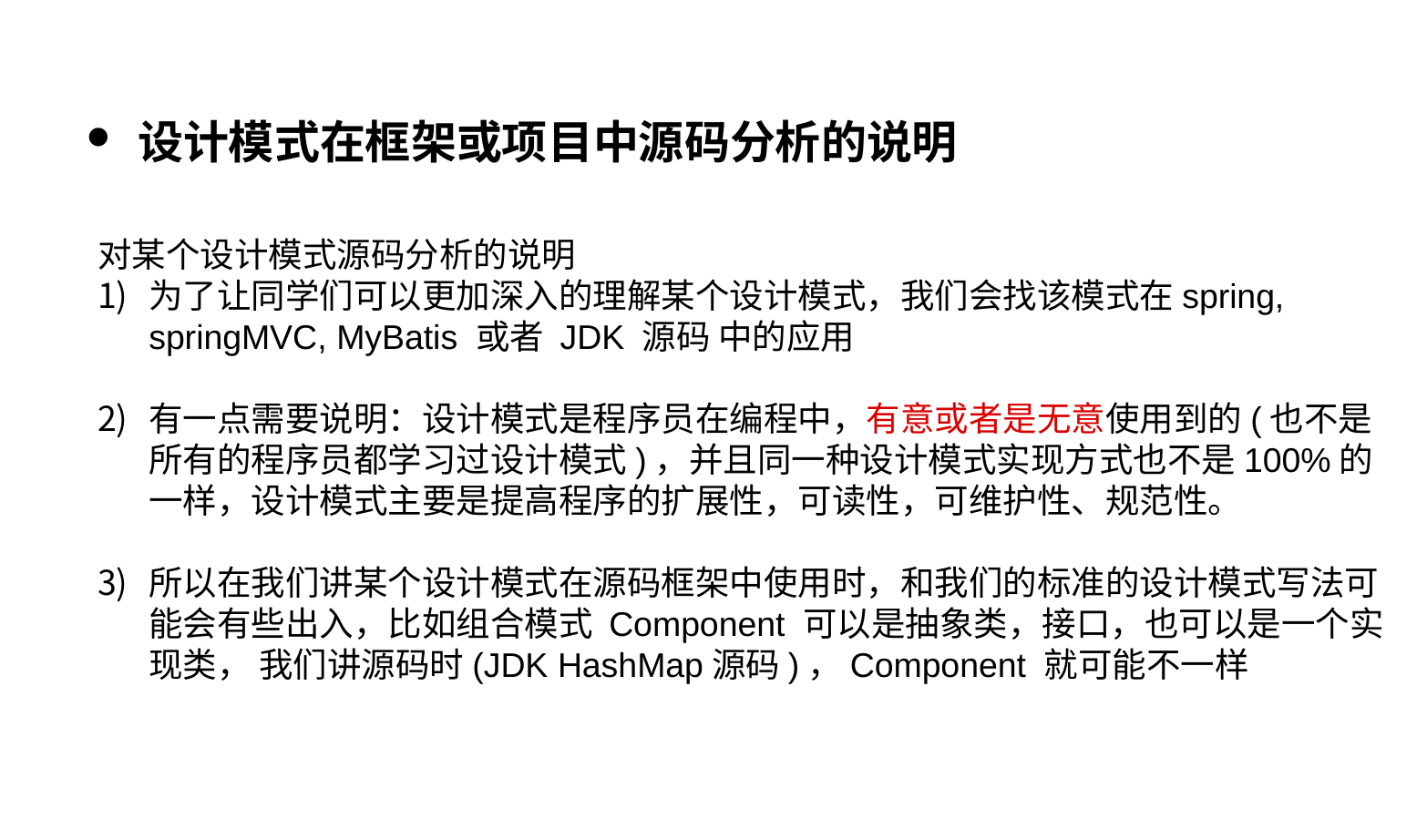

设计模式在框架或项目中源码分析的说明

对某个设计模式源码分析的说明
为了让同学们可以更加深入的理解某个设计模式，我们会找该模式在spring, springMVC, MyBatis 或者 JDK 源码 中的应用

有一点需要说明：设计模式是程序员在编程中，有意或者是无意使用到的(也不是所有的程序员都学习过设计模式)，并且同一种设计模式实现方式也不是100%的一样，设计模式主要是提高程序的扩展性，可读性，可维护性、规范性。

所以在我们讲某个设计模式在源码框架中使用时，和我们的标准的设计模式写法可能会有些出入，比如组合模式 Component 可以是抽象类，接口，也可以是一个实现类， 我们讲源码时(JDK HashMap源码)，Component 就可能不一样